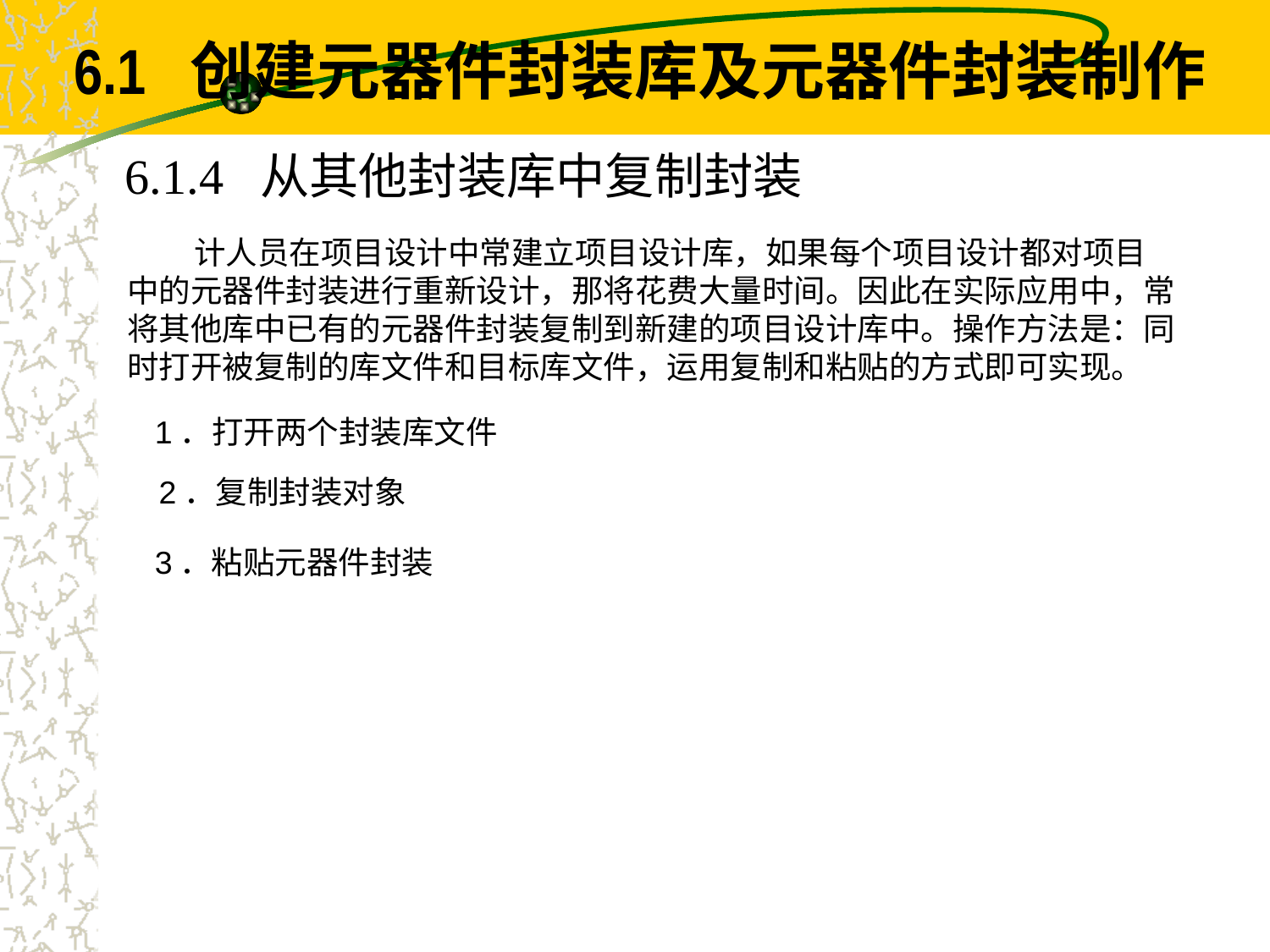

6.1  创建元器件封装库及元器件封装制作
6.1.4  从其他封装库中复制封装
   计人员在项目设计中常建立项目设计库，如果每个项目设计都对项目中的元器件封装进行重新设计，那将花费大量时间。因此在实际应用中，常将其他库中已有的元器件封装复制到新建的项目设计库中。操作方法是：同时打开被复制的库文件和目标库文件，运用复制和粘贴的方式即可实现。
1．打开两个封装库文件
2．复制封装对象
3．粘贴元器件封装